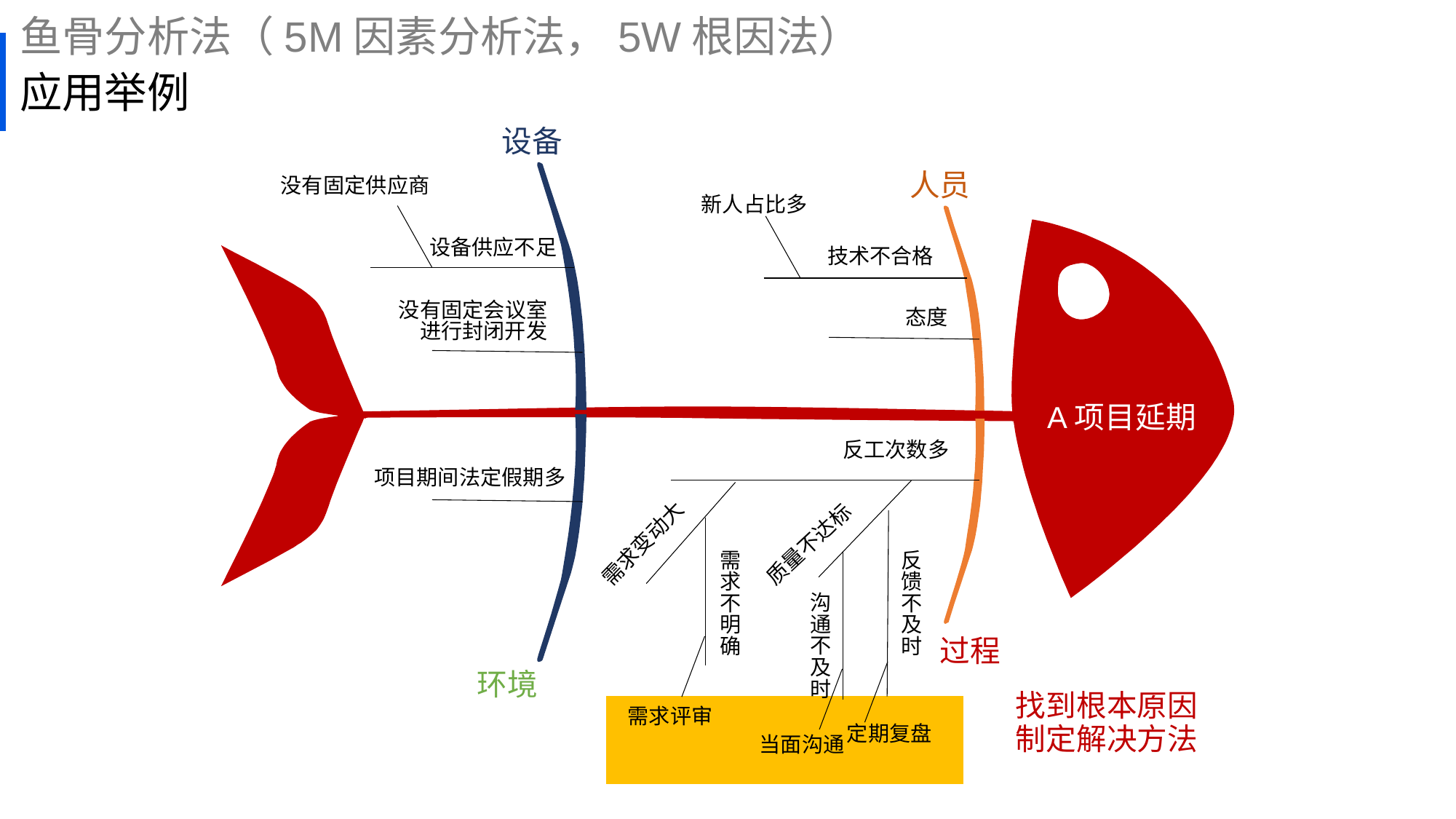

鱼骨分析法（5M因素分析法，5W根因法）
# 应用举例
设备

人员
没有固定供应商
新人占比多

设备供应不足

技术不合格
没有固定会议室进行封闭开发
态度
A项目延期

反工次数多
项目期间法定假期多
需求变动大
质量不达标
需求不明确
反馈不及时
沟通不及时
过程
环境
需求评审
定期复盘
当面沟通

找到根本原因
制定解决方法